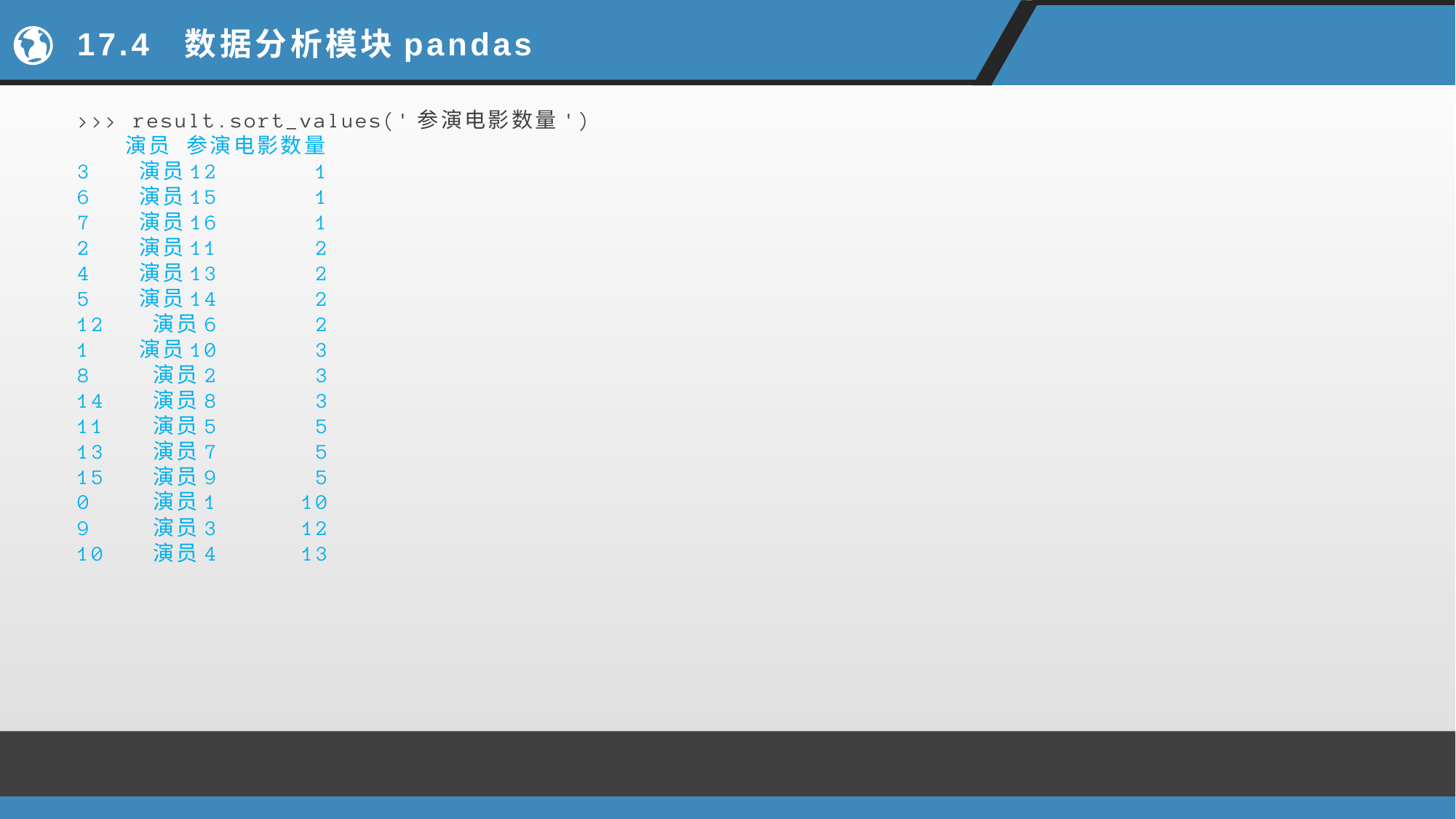

# 17.4  数据分析模块pandas

>>> result.sort_values('参演电影数量')
      演员  参演电影数量
3   演员12       1
6   演员15       1
7   演员16       1
2   演员11       2
4   演员13       2
5   演员14       2
12   演员6       2
1   演员10       3
8    演员2       3
14   演员8       3
11   演员5       5
13   演员7       5
15   演员9       5
0    演员1      10
9    演员3      12
10   演员4      13